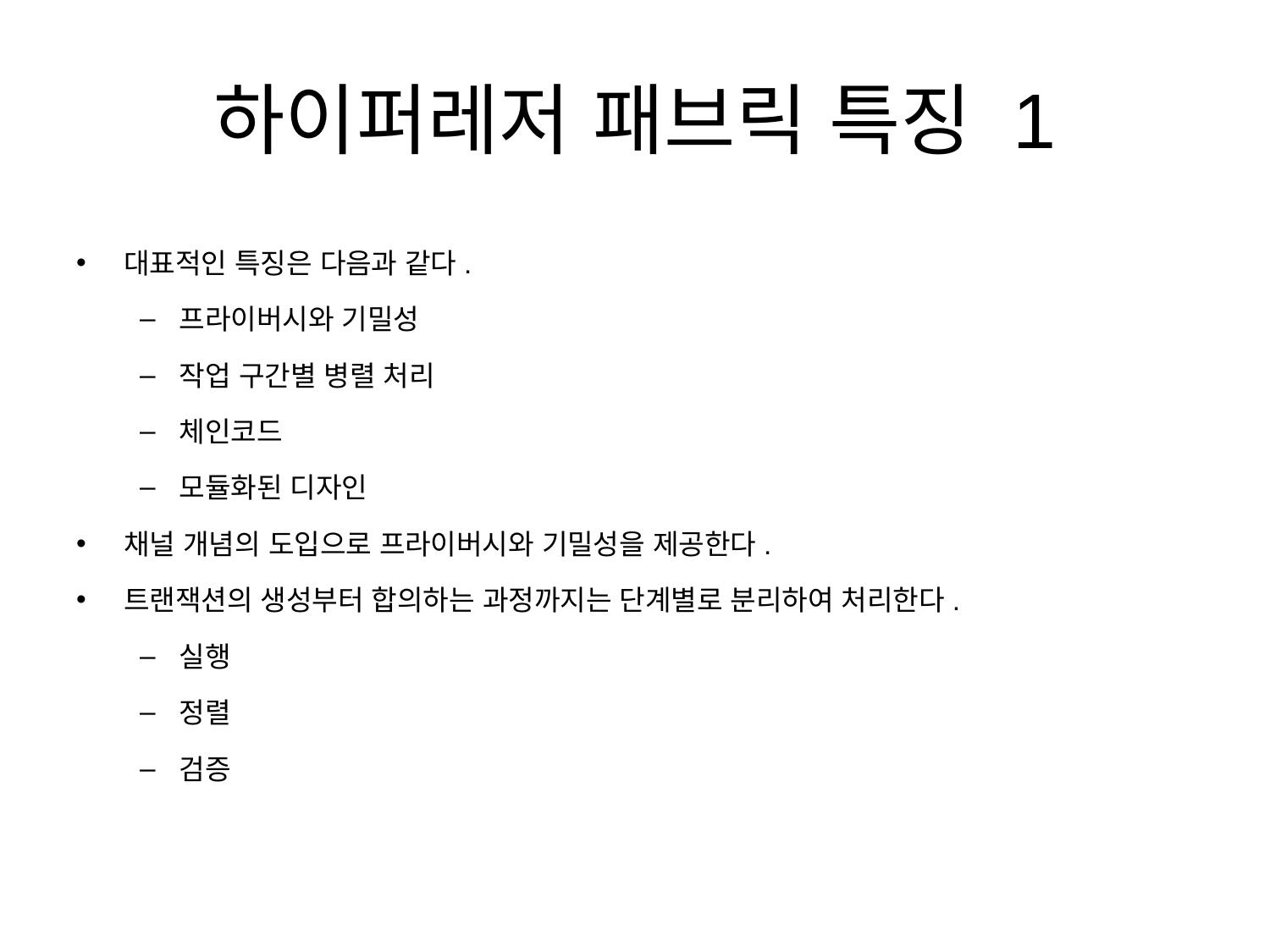

# 하이퍼레저 패브릭 특징 1
대표적인 특징은 다음과 같다.
프라이버시와 기밀성
작업 구간별 병렬 처리
체인코드
모듈화된 디자인
채널 개념의 도입으로 프라이버시와 기밀성을 제공한다.
트랜잭션의 생성부터 합의하는 과정까지는 단계별로 분리하여 처리한다.
실행
정렬
검증